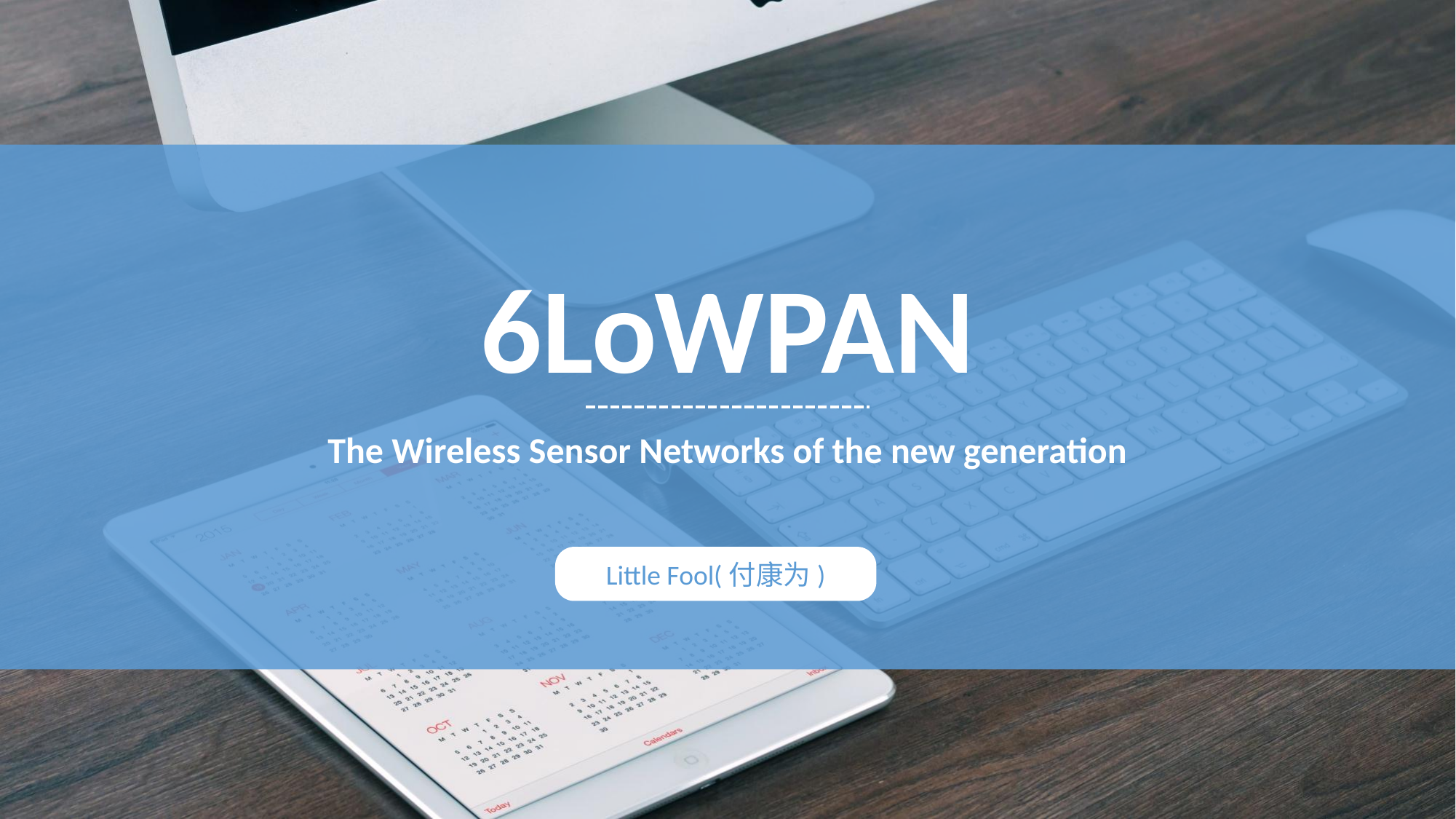

6LoWPAN
The Wireless Sensor Networks of the new generation
Little Fool(付康为)